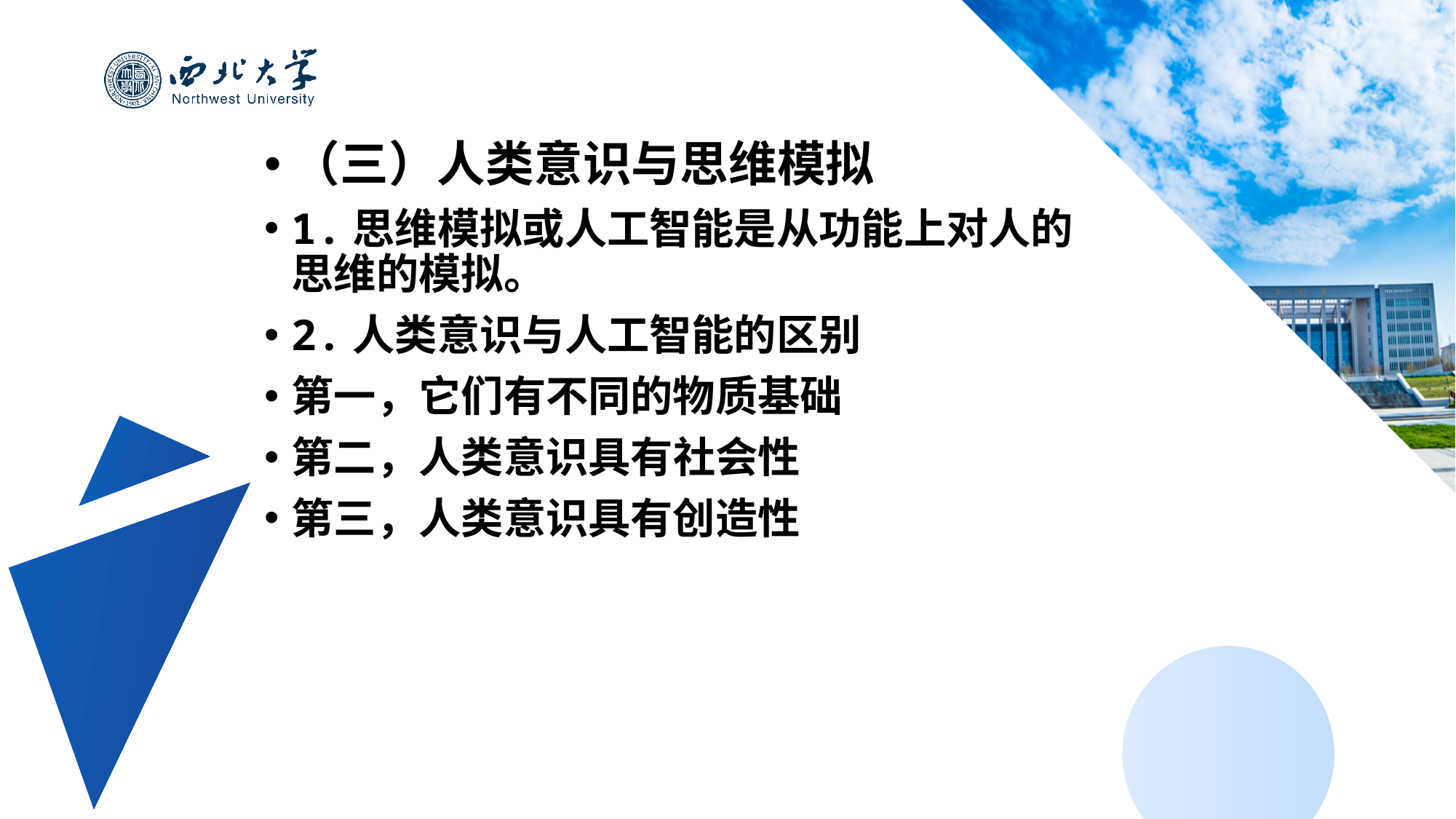

（三）人类意识与思维模拟
1.思维模拟或人工智能是从功能上对人的思维的模拟。
2.人类意识与人工智能的区别
第一，它们有不同的物质基础
第二，人类意识具有社会性
第三，人类意识具有创造性